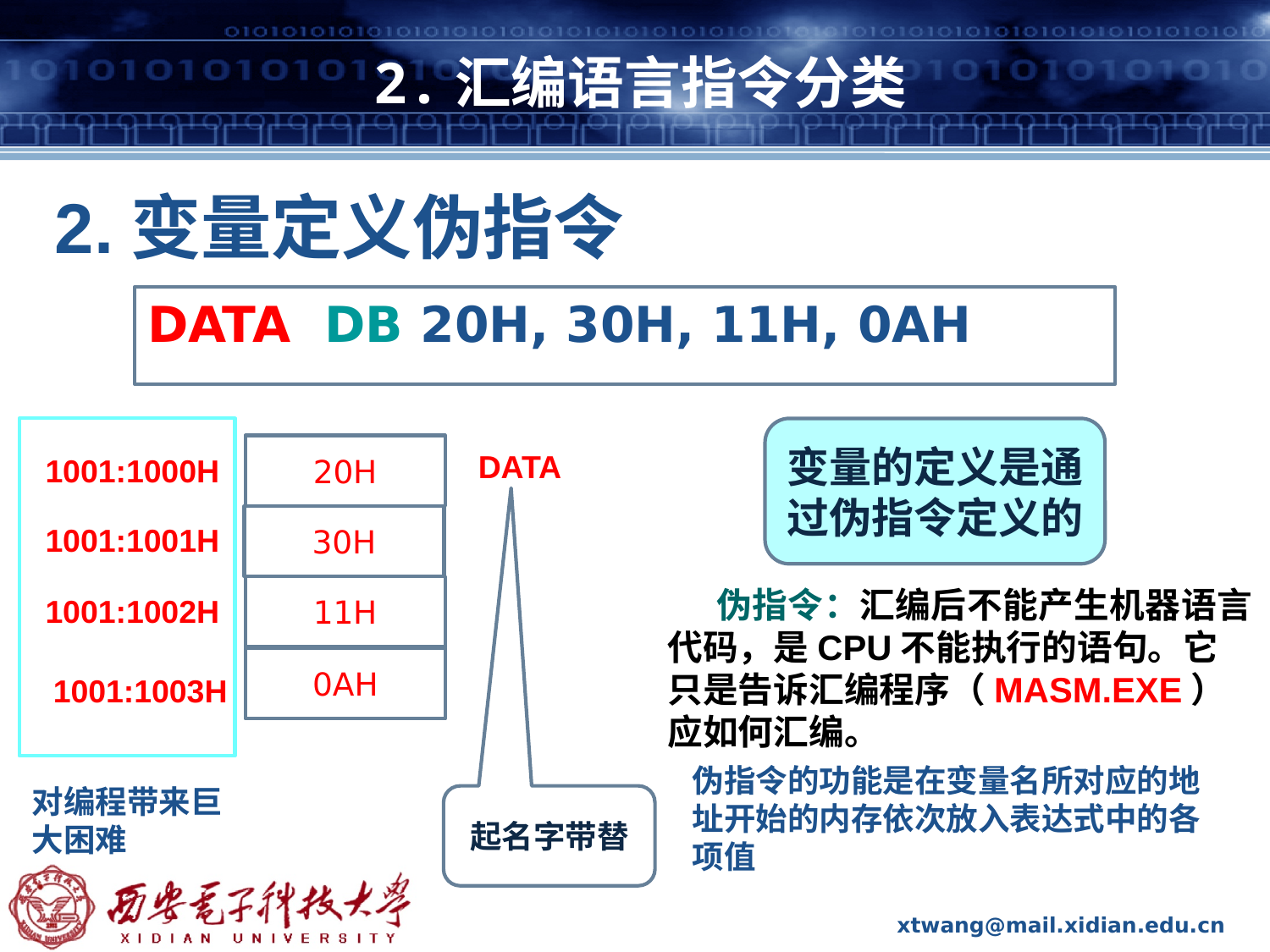

# 2.汇编语言指令分类
2.变量定义伪指令
DATA  DB 20H, 30H, 11H, 0AH

变量的定义是通过伪指令定义的
20H
DATA
1001:1000H
30H
1001:1001H
11H
       伪指令：汇编后不能产生机器语言代码，是CPU不能执行的语句。它
只是告诉汇编程序（MASM.EXE）
应如何汇编。
1001:1002H
0AH
1001:1003H
伪指令的功能是在变量名所对应的地址开始的内存依次放入表达式中的各项值
对编程带来巨大困难
起名字带替